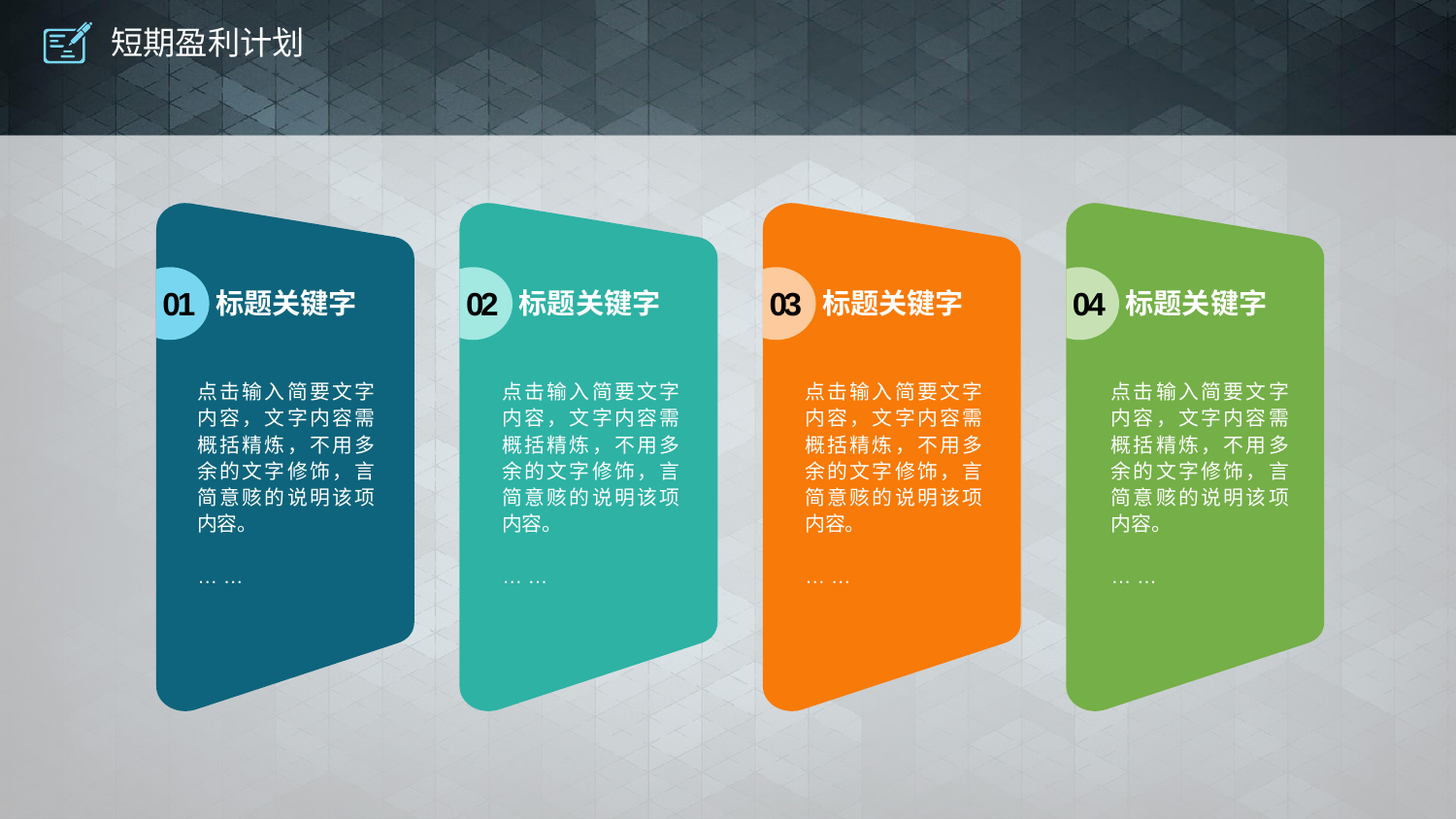

# 短期盈利计划

标题关键字
01
点击输入简要文字内容，文字内容需概括精炼，不用多余的文字修饰，言简意赅的说明该项内容。

… …

标题关键字
02
点击输入简要文字内容，文字内容需概括精炼，不用多余的文字修饰，言简意赅的说明该项内容。

… …

标题关键字
03
点击输入简要文字内容，文字内容需概括精炼，不用多余的文字修饰，言简意赅的说明该项内容。

… …

标题关键字
04
点击输入简要文字内容，文字内容需概括精炼，不用多余的文字修饰，言简意赅的说明该项内容。

… …